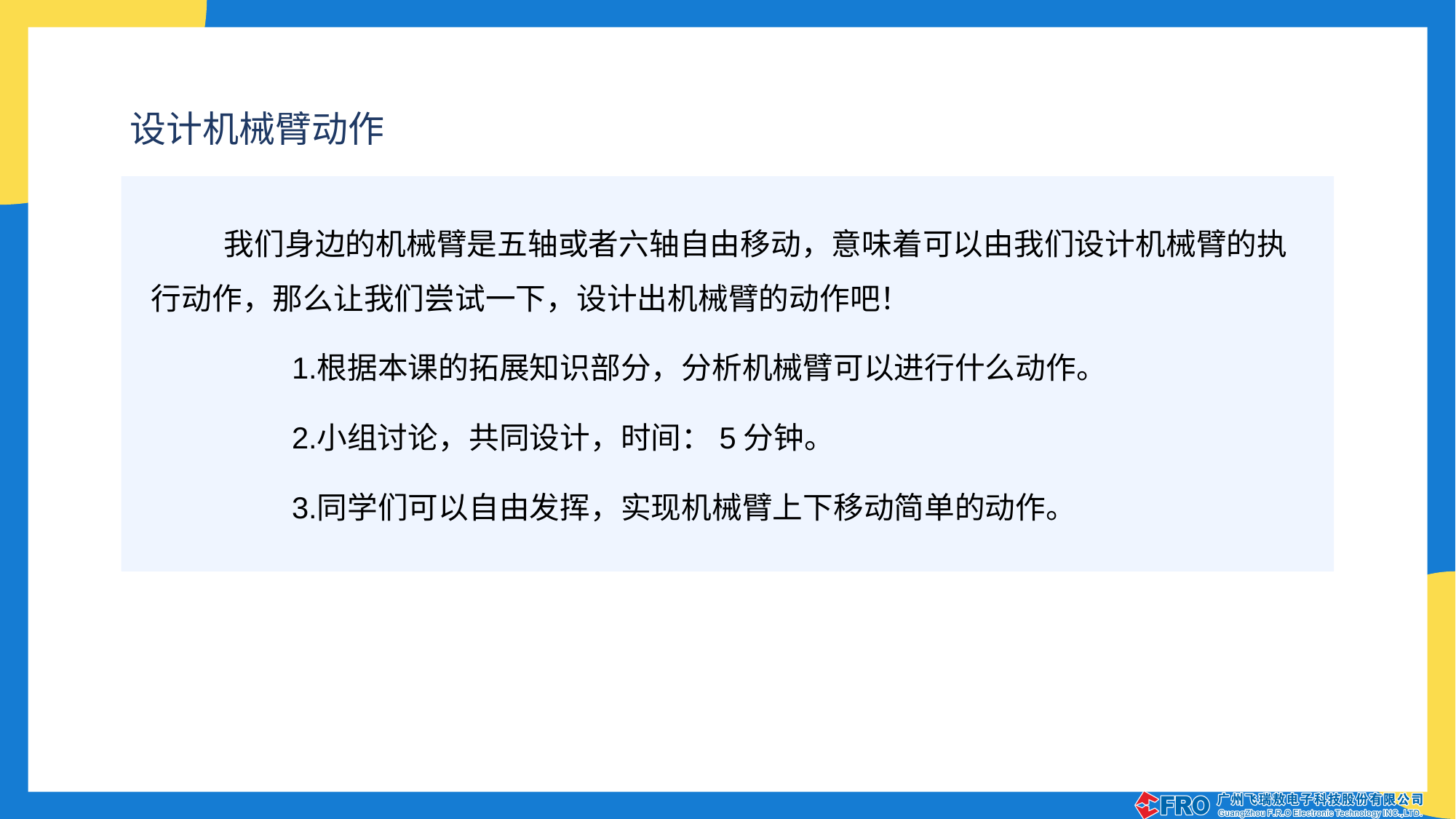

设计机械臂动作
我们身边的机械臂是五轴或者六轴自由移动，意味着可以由我们设计机械臂的执行动作，那么让我们尝试一下，设计出机械臂的动作吧！
根据本课的拓展知识部分，分析机械臂可以进行什么动作。
小组讨论，共同设计，时间：5分钟。
同学们可以自由发挥，实现机械臂上下移动简单的动作。